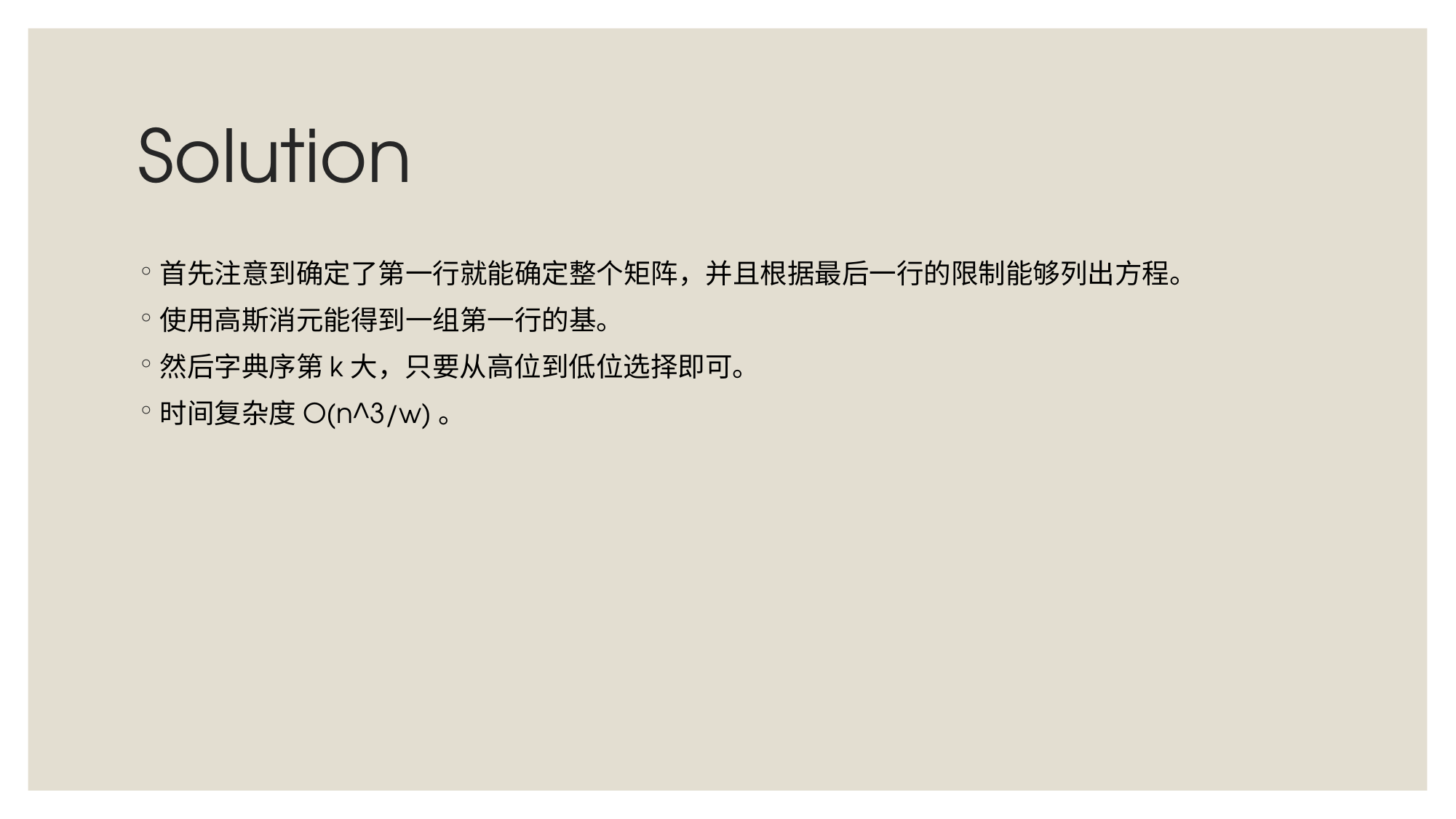

# Solution
首先注意到确定了第一行就能确定整个矩阵，并且根据最后一行的限制能够列出方程。
使用高斯消元能得到一组第一行的基。
然后字典序第k大，只要从高位到低位选择即可。
时间复杂度O(n^3/w)。